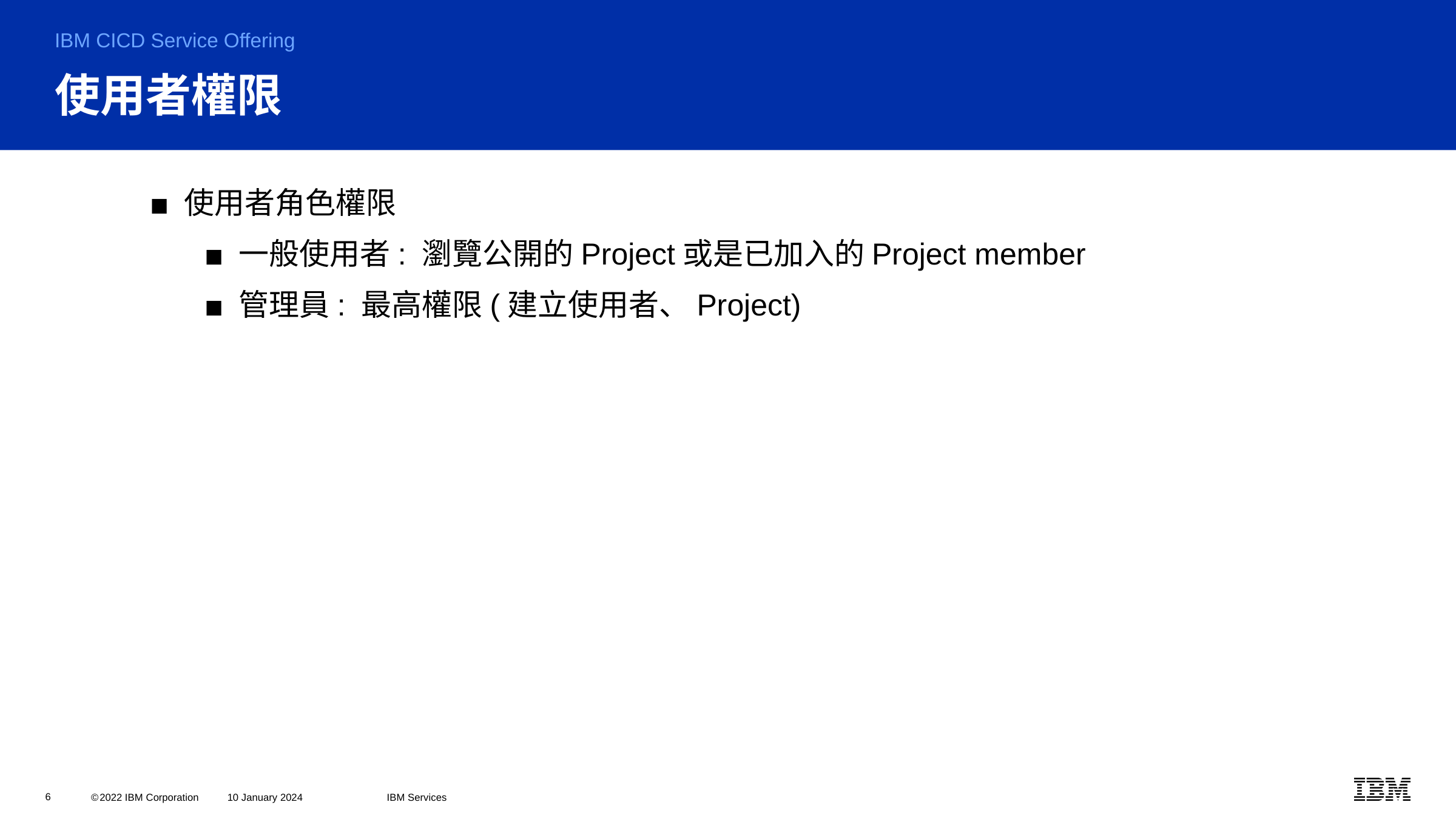

IBM CICD Service Offering
# 使用者權限
使用者角色權限
一般使用者: 瀏覽公開的Project或是已加入的Project member
管理員: 最高權限(建立使用者、Project)